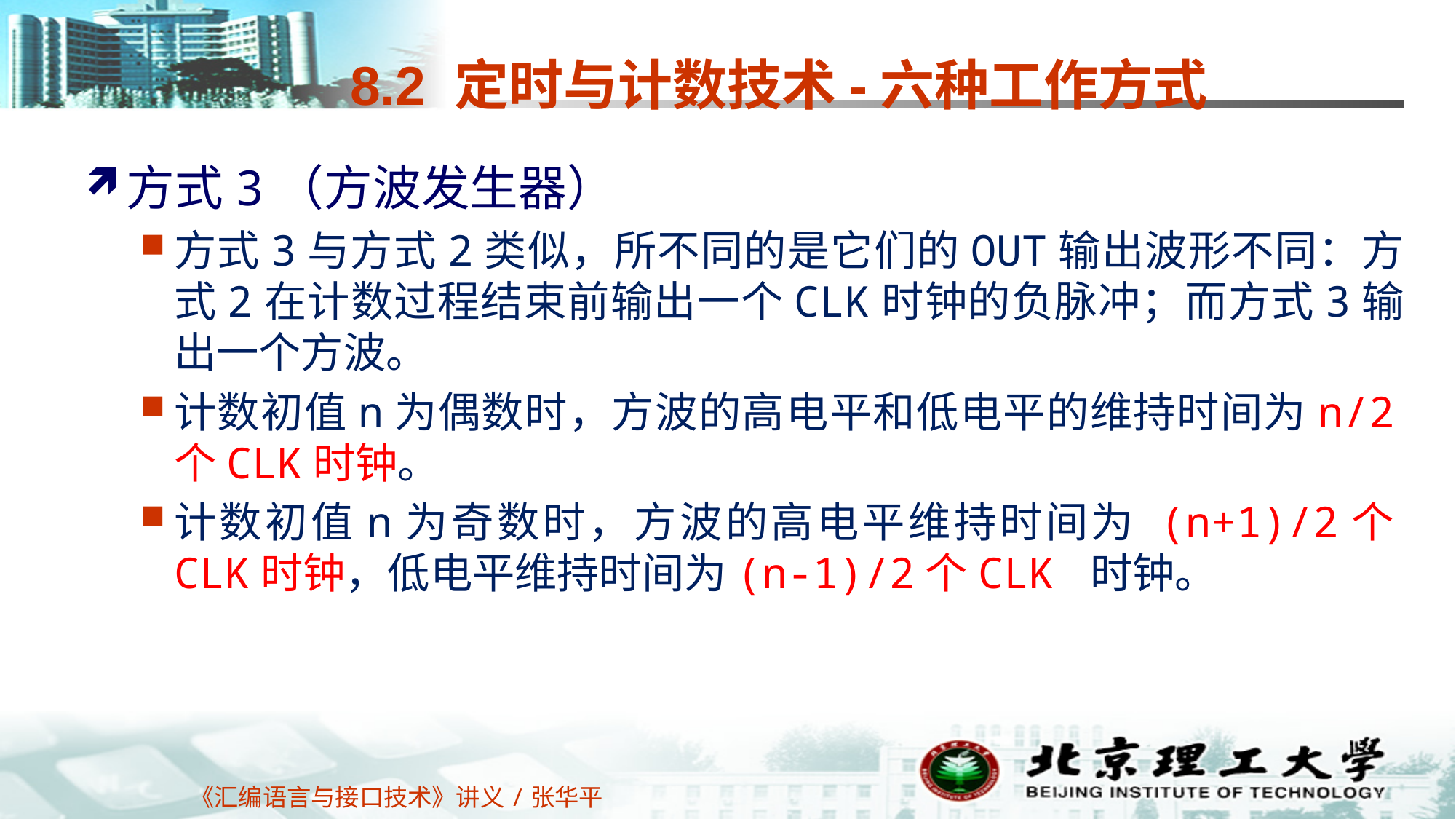

# 8.2 定时与计数技术-六种工作方式
方式3（方波发生器）
方式3与方式2类似，所不同的是它们的OUT输出波形不同：方式2在计数过程结束前输出一个CLK时钟的负脉冲；而方式3输出一个方波。
计数初值n为偶数时，方波的高电平和低电平的维持时间为n/2个CLK时钟。
计数初值n为奇数时，方波的高电平维持时间为 (n+1)/2个CLK时钟，低电平维持时间为(n-1)/2个CLK 时钟。